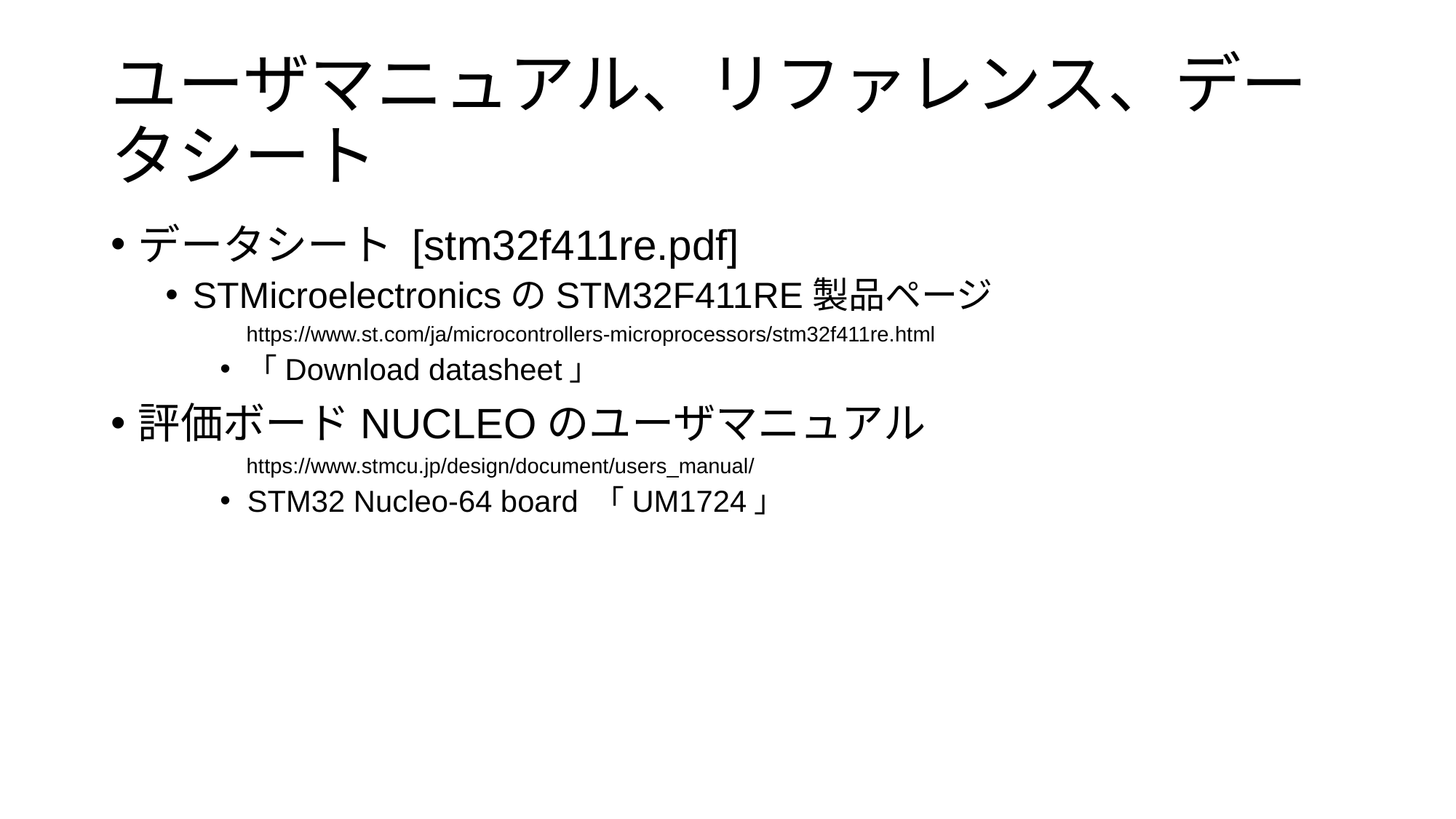

# ユーザマニュアル、リファレンス、データシート
データシート [stm32f411re.pdf]
STMicroelectronicsのSTM32F411RE製品ページ
　https://www.st.com/ja/microcontrollers-microprocessors/stm32f411re.html
「Download datasheet」
評価ボードNUCLEOのユーザマニュアル
　https://www.stmcu.jp/design/document/users_manual/
STM32 Nucleo-64 board 「UM1724」